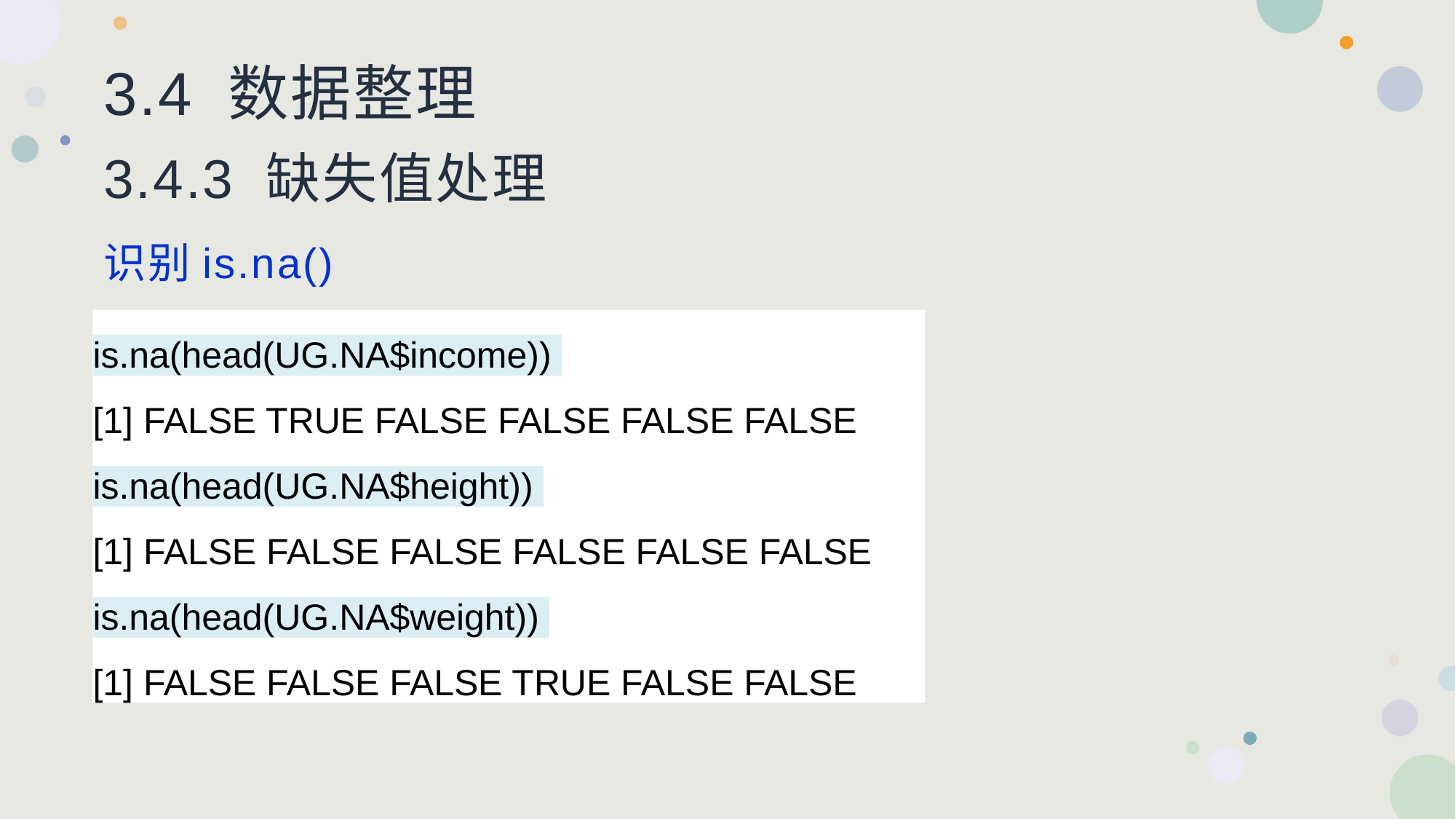

# 3.4 数据整理 3.4.3 缺失值处理
识别is.na()

is.na(head(UG.NA$income))
[1] FALSE TRUE FALSE FALSE FALSE FALSE
is.na(head(UG.NA$height))
[1] FALSE FALSE FALSE FALSE FALSE FALSE
is.na(head(UG.NA$weight))
[1] FALSE FALSE FALSE TRUE FALSE FALSE